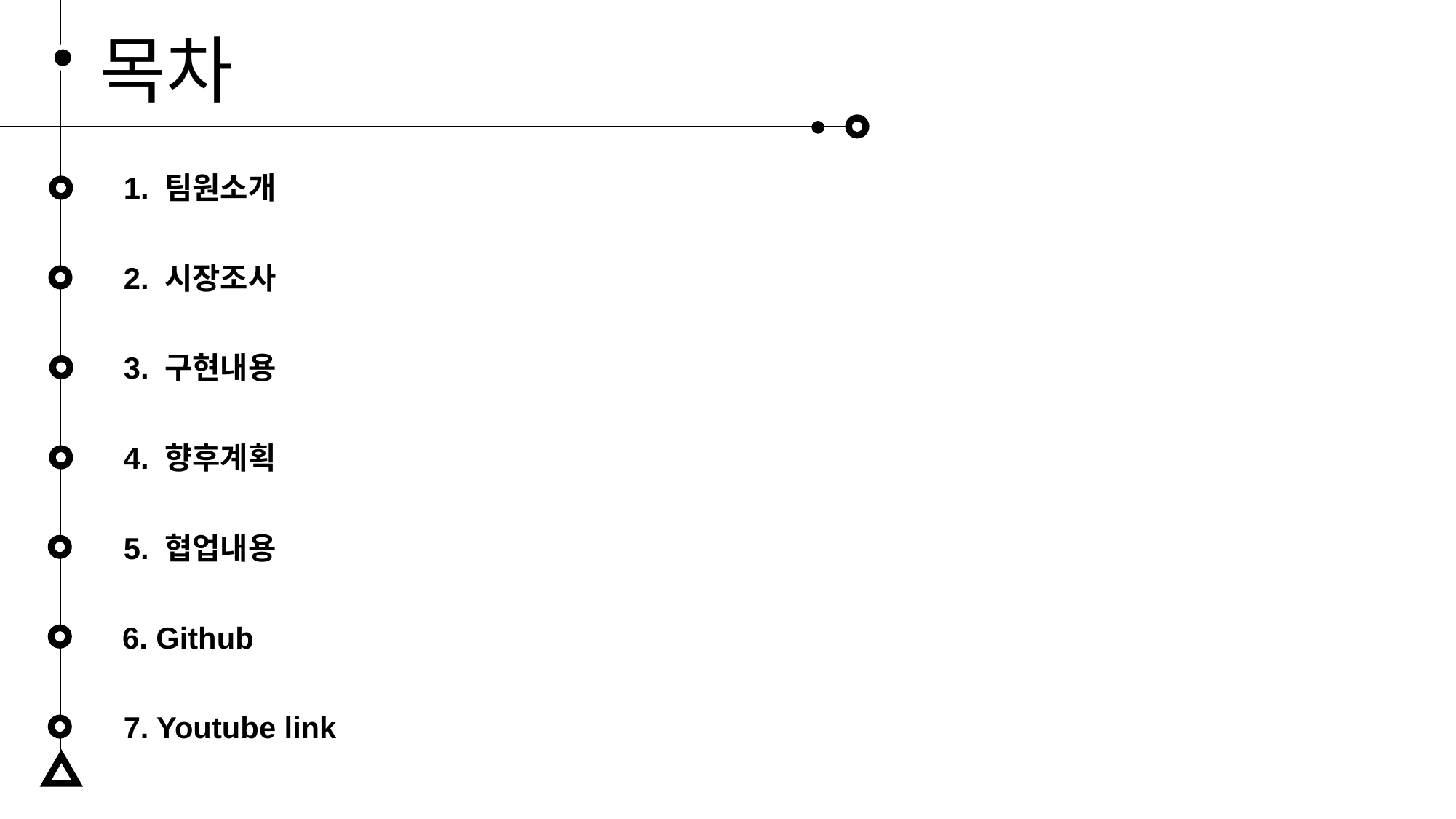

목차

1. 팀원소개
2. 시장조사
3. 구현내용
4. 향후계획
5. 협업내용
6. Github
7. Youtube link